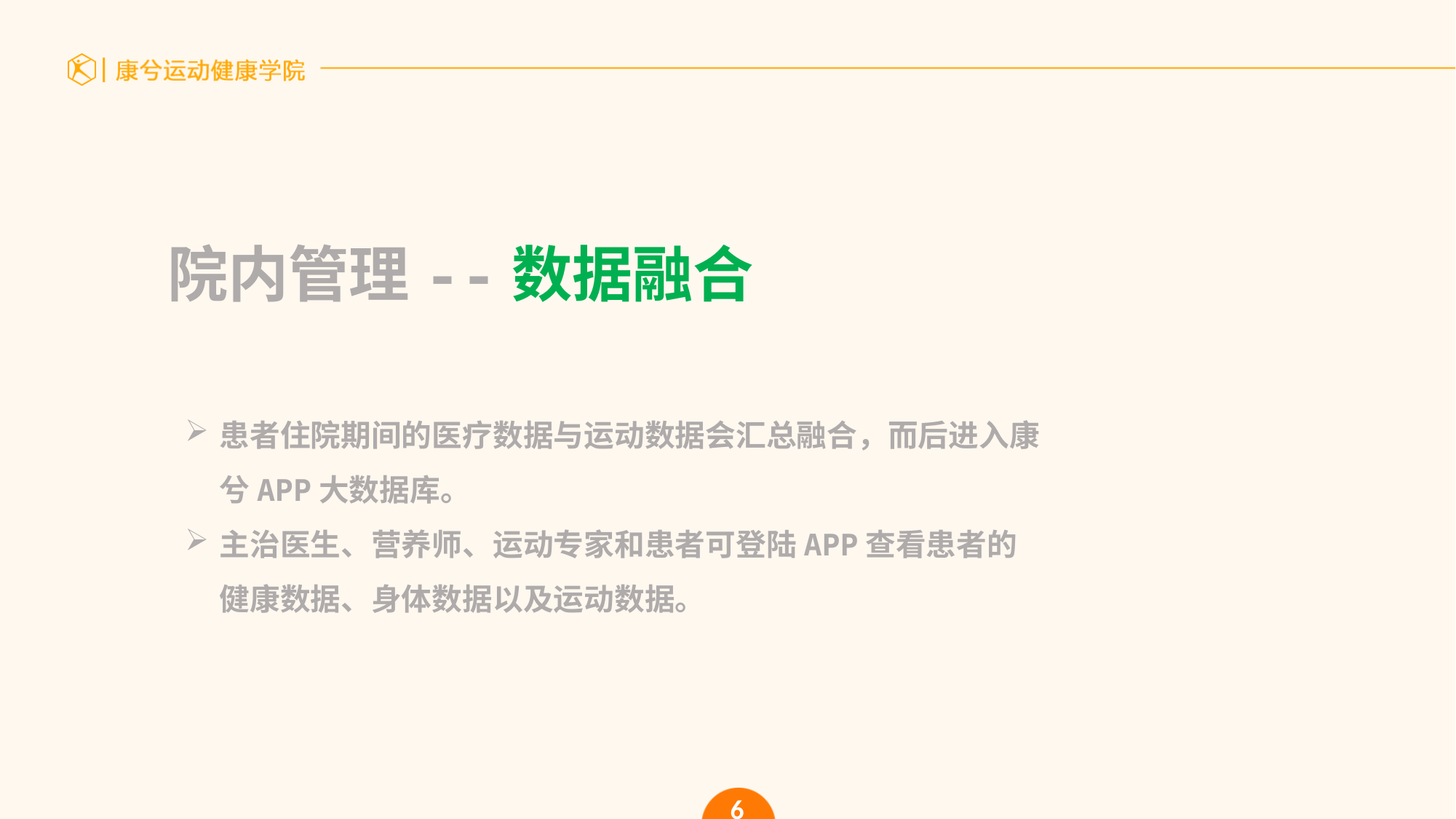

院内管理--数据融合
患者住院期间的医疗数据与运动数据会汇总融合，而后进入康兮APP大数据库。
主治医生、营养师、运动专家和患者可登陆APP查看患者的健康数据、身体数据以及运动数据。
6